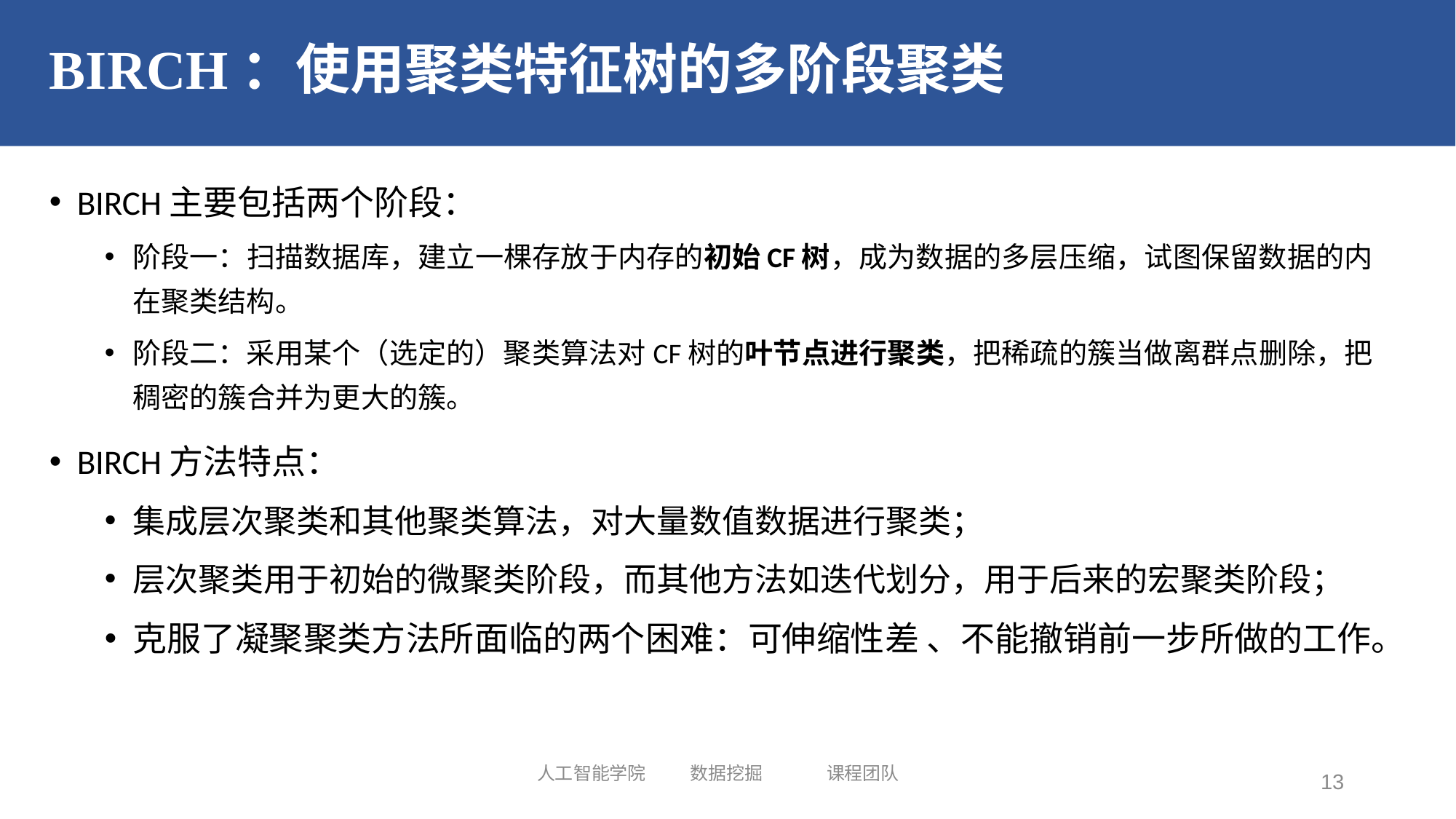

# BIRCH：使用聚类特征树的多阶段聚类
BIRCH主要包括两个阶段：
阶段一：扫描数据库，建立一棵存放于内存的初始CF树，成为数据的多层压缩，试图保留数据的内在聚类结构。
阶段二：采用某个（选定的）聚类算法对CF树的叶节点进行聚类，把稀疏的簇当做离群点删除，把稠密的簇合并为更大的簇。
BIRCH方法特点：
集成层次聚类和其他聚类算法，对大量数值数据进行聚类；
层次聚类用于初始的微聚类阶段，而其他方法如迭代划分，用于后来的宏聚类阶段；
克服了凝聚聚类方法所面临的两个困难：可伸缩性差 、不能撤销前一步所做的工作。
人工智能学院           数据挖掘                课程团队
13